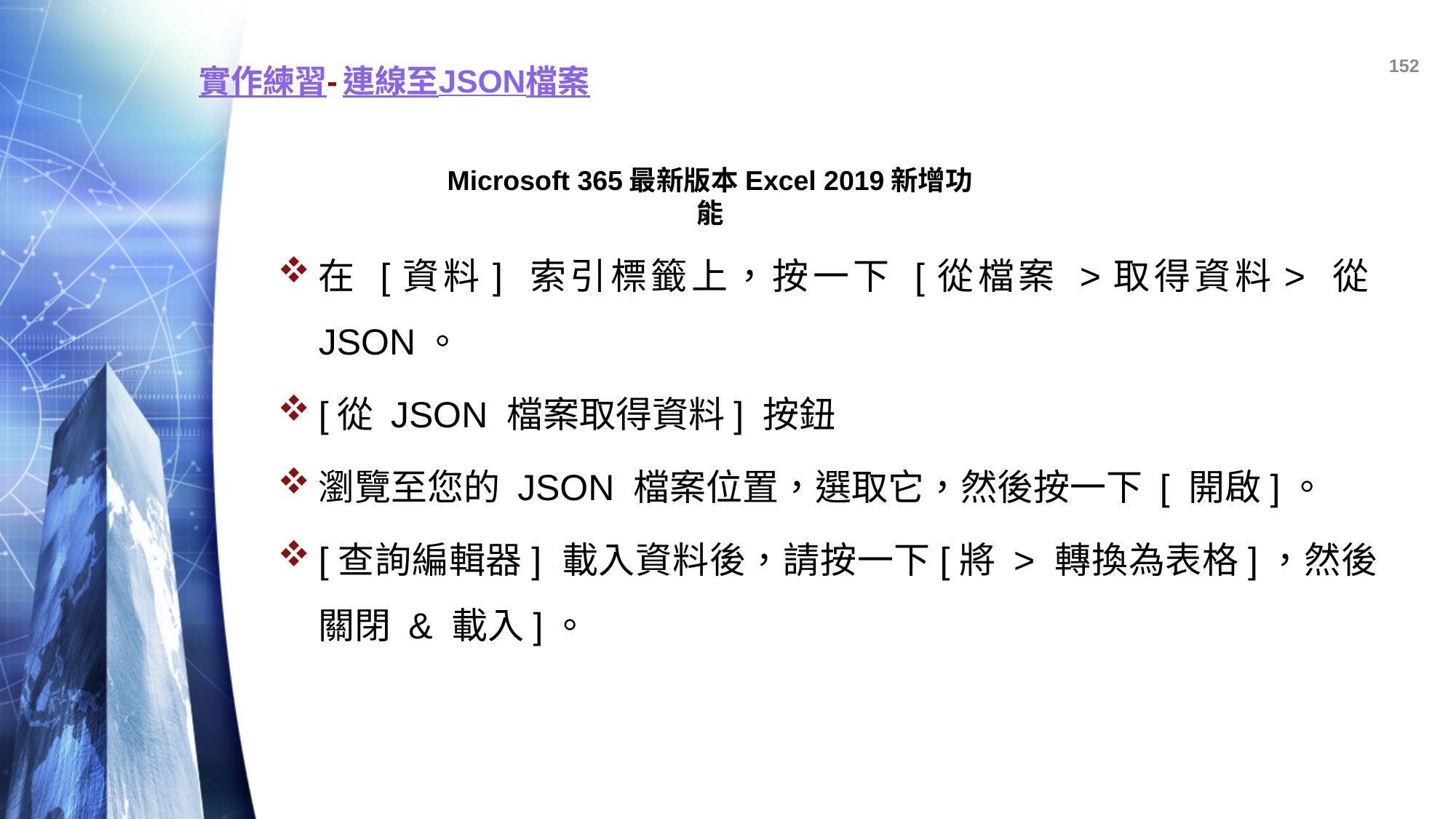

152
# 實作練習-連線至JSON檔案
Microsoft 365最新版本Excel 2019新增功能
在 [資料] 索引標籤上，按一下 [從檔案 >取得資料> 從JSON。
[從 JSON 檔案取得資料] 按鈕
瀏覽至您的 JSON 檔案位置，選取它，然後按一下 [ 開啟]。
[查詢編輯器] 載入資料後，請按一下[將 > 轉換為表格]，然後關閉 & 載入]。